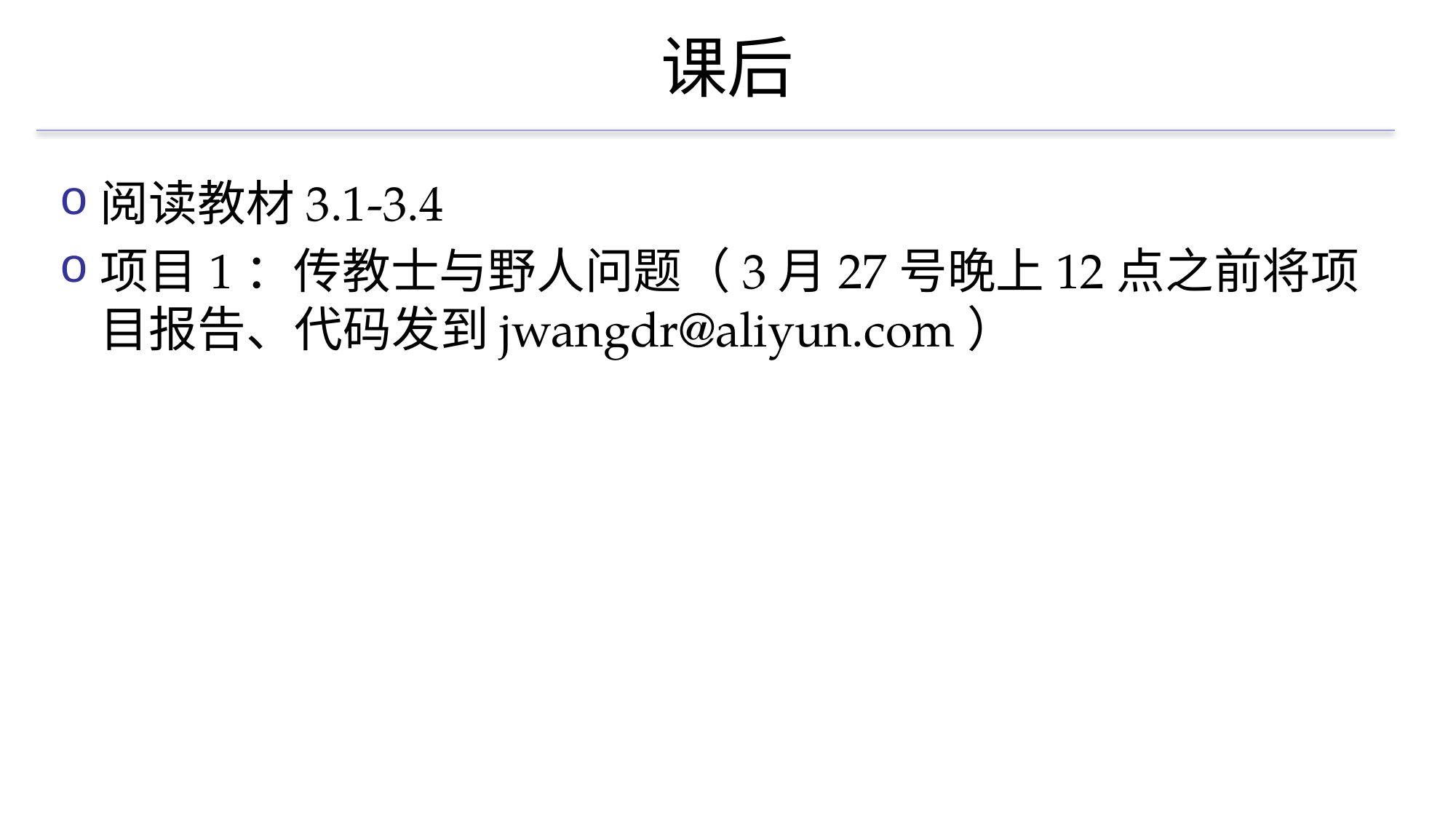

# 课后
阅读教材3.1-3.4
项目1：传教士与野人问题（3月27号晚上12点之前将项目报告、代码发到jwangdr@aliyun.com）